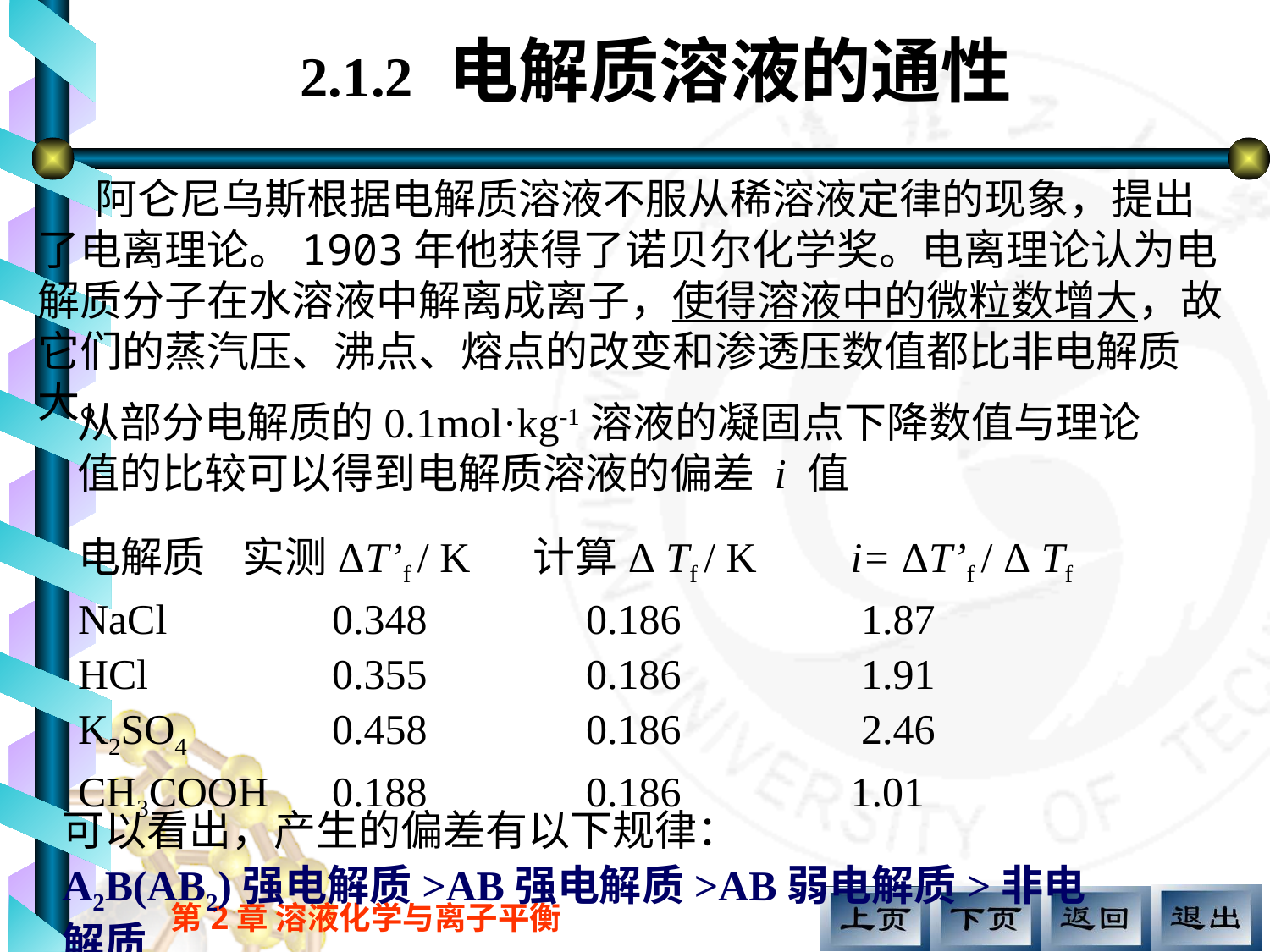

2.1.2 电解质溶液的通性
     阿仑尼乌斯根据电解质溶液不服从稀溶液定律的现象，提出了电离理论。1903年他获得了诺贝尔化学奖。电离理论认为电解质分子在水溶液中解离成离子，使得溶液中的微粒数增大，故它们的蒸汽压、沸点、熔点的改变和渗透压数值都比非电解质大。
从部分电解质的0.1mol·kg-1溶液的凝固点下降数值与理论值的比较可以得到电解质溶液的偏差 i 值
电解质    实测ΔT’f / K     计算Δ Tf / K	 i= ΔT’f / Δ Tf
NaCl		0.348		0.186		  1.87
HCl		0.355		0.186		  1.91
K2SO4		0.458		0.186		  2.46
CH3COOH	0.188		0.186		 1.01
可以看出，产生的偏差有以下规律：
A2B(AB2)强电解质>AB强电解质>AB弱电解质>非电解质